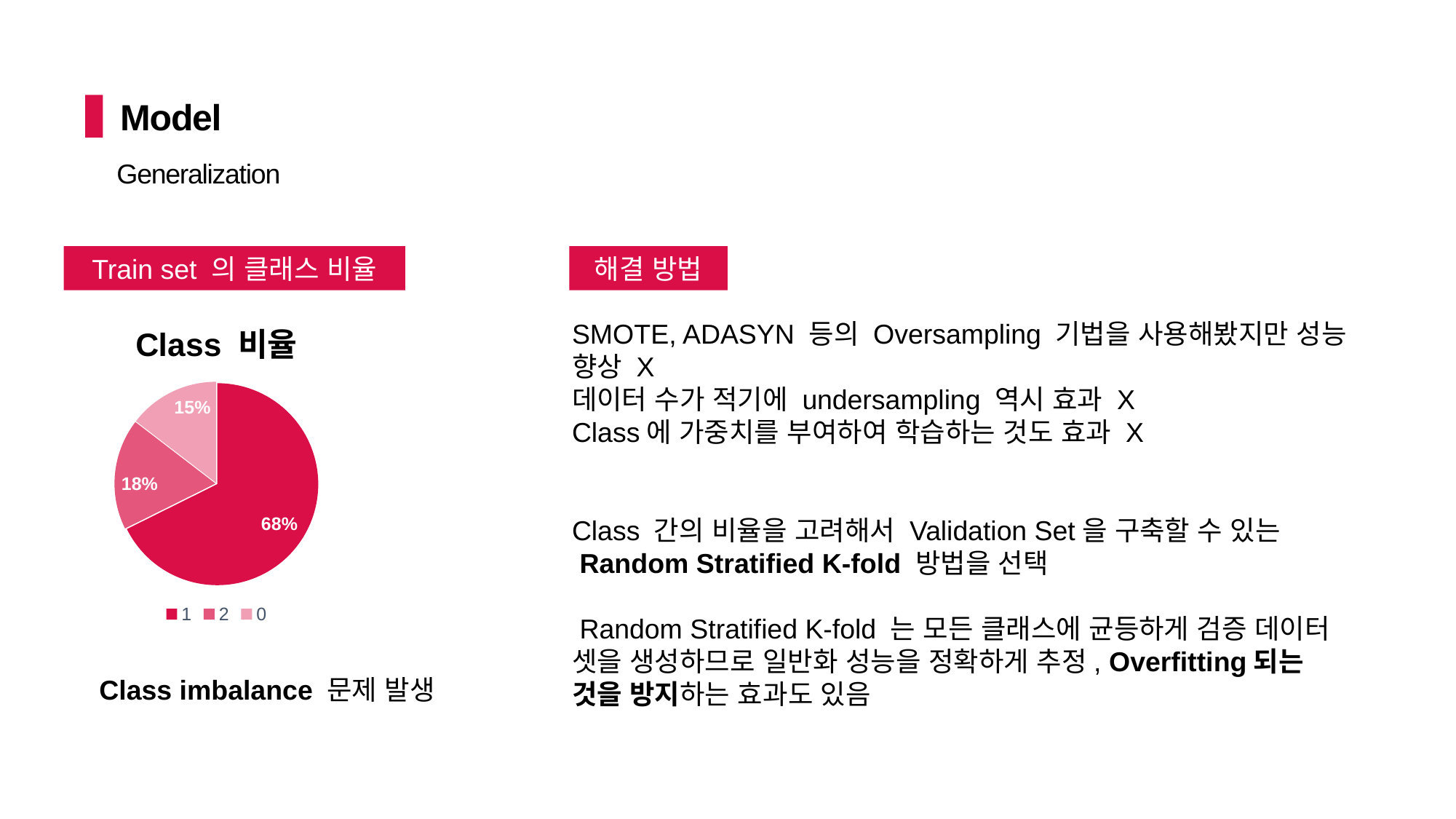

Model

Generalization
Train set 의 클래스 비율
해결 방법

### Chart: Class 비율

| Category | Class 비율 |
|---|---|
| 1 | 766.0 |
| 2 | 201.0 |
| 0 | 165.0 |
|  | None |
SMOTE, ADASYN 등의 Oversampling 기법을 사용해봤지만 성능 향상 X
데이터 수가 적기에 undersampling 역시 효과 X
Class에 가중치를 부여하여 학습하는 것도 효과 X

Class 간의 비율을 고려해서 Validation Set을 구축할 수 있는
 Random Stratified K-fold 방법을 선택

 Random Stratified K-fold 는 모든 클래스에 균등하게 검증 데이터 셋을 생성하므로 일반화 성능을 정확하게 추정, Overfitting되는 것을 방지하는 효과도 있음

Class imbalance 문제 발생